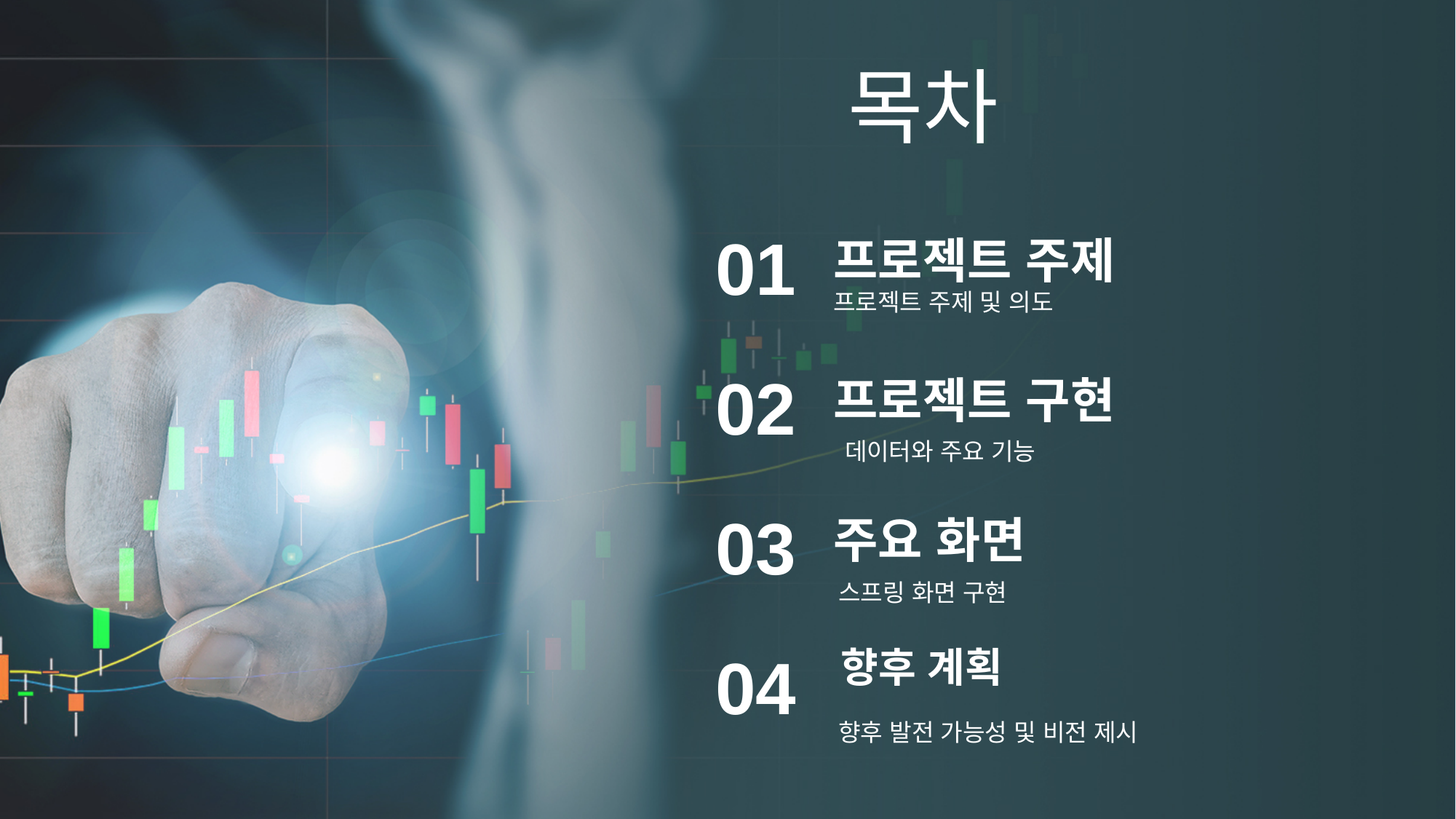

목차
01
프로젝트 주제
프로젝트 주제 및 의도
02
프로젝트 구현
03
주요 화면

04
향후 계획
 데이터와 주요 기능
스프링 화면 구현
향후 발전 가능성 및 비전 제시